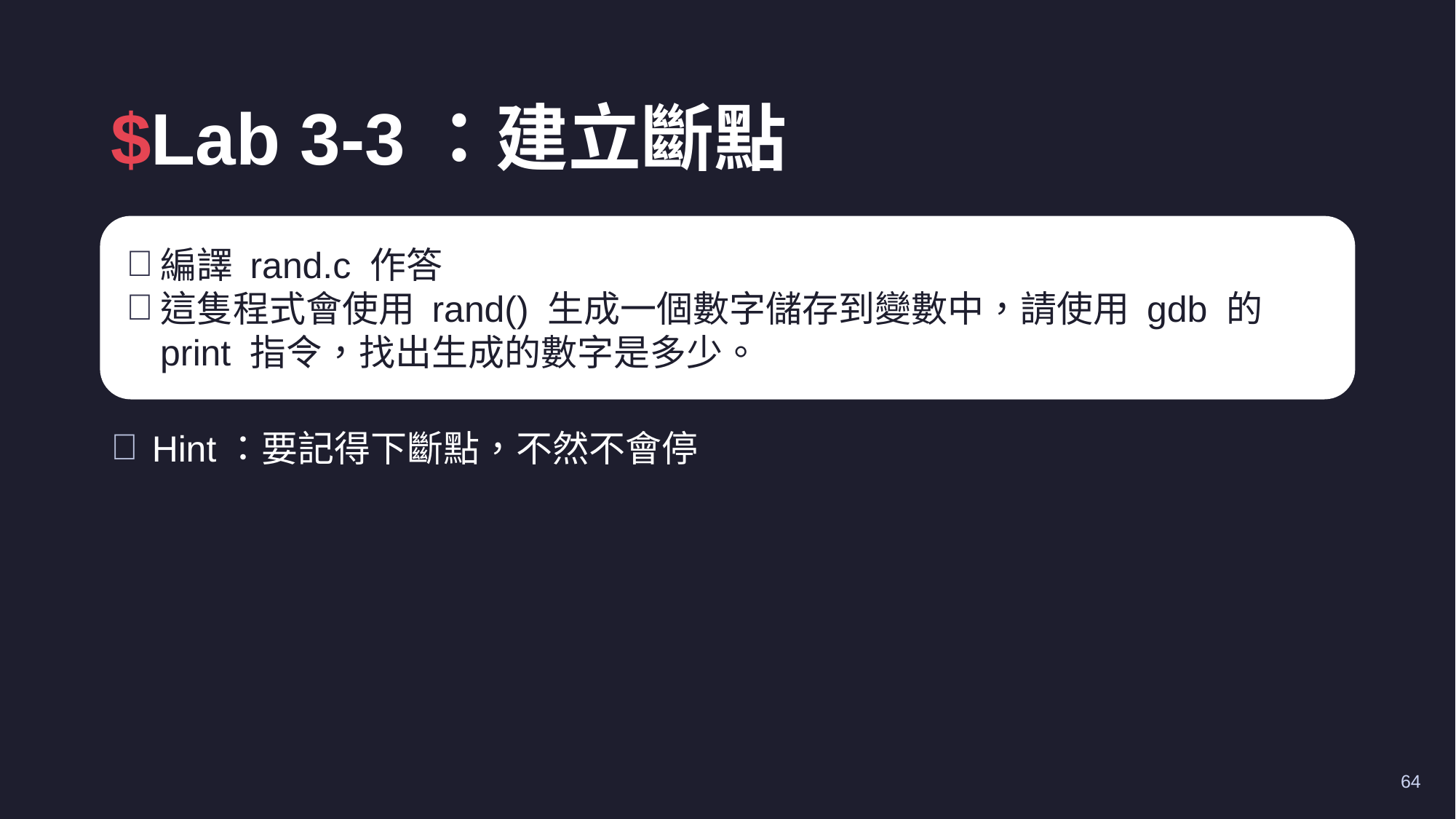

# $Lab 3-3：建立斷點
編譯 rand.c 作答
這隻程式會使用 rand() 生成一個數字儲存到變數中，請使用 gdb 的 print 指令，找出生成的數字是多少。
Hint：要記得下斷點，不然不會停
64